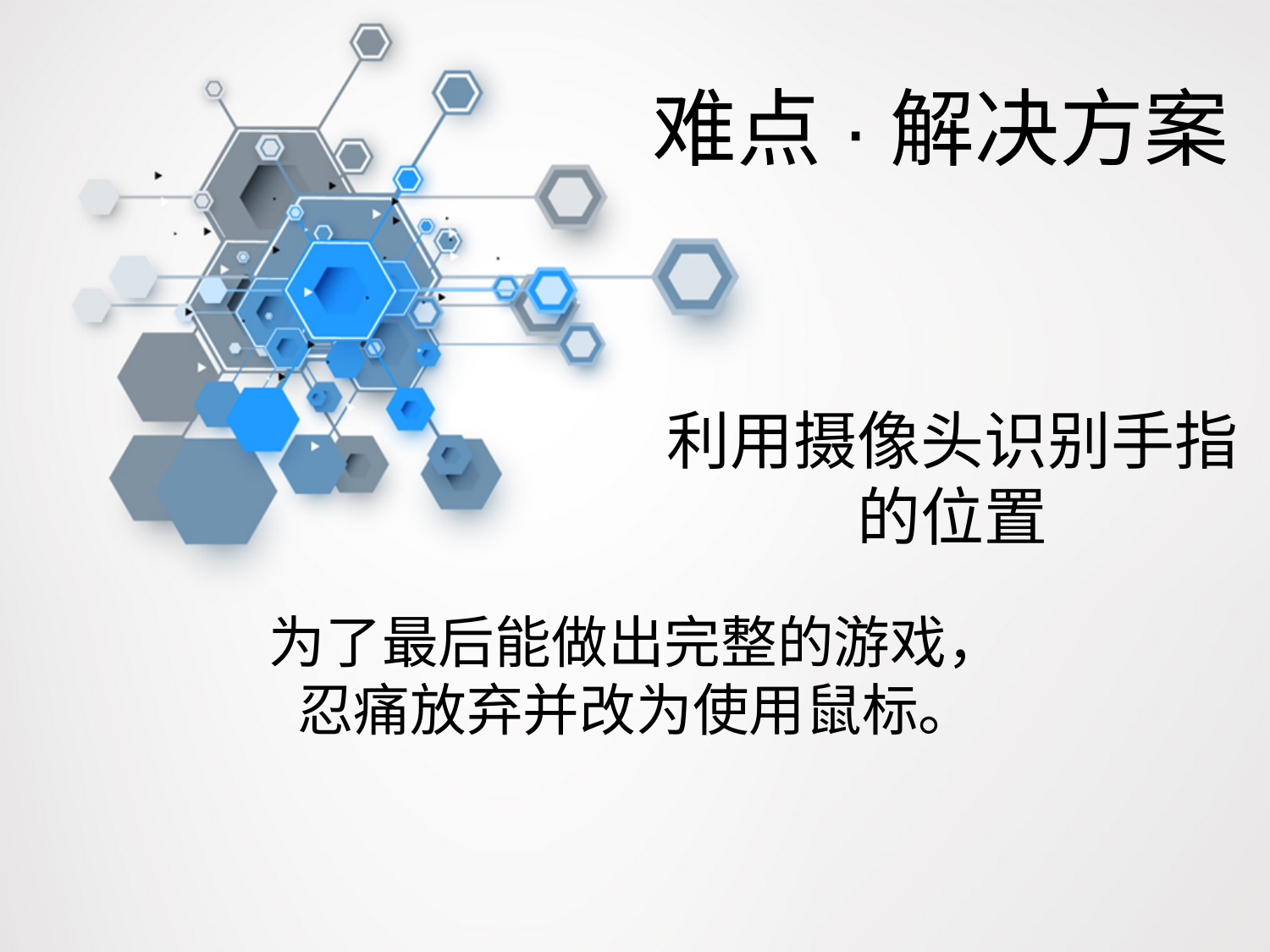

难点·解决方案
利用摄像头识别手指的位置
为了最后能做出完整的游戏，
忍痛放弃并改为使用鼠标。